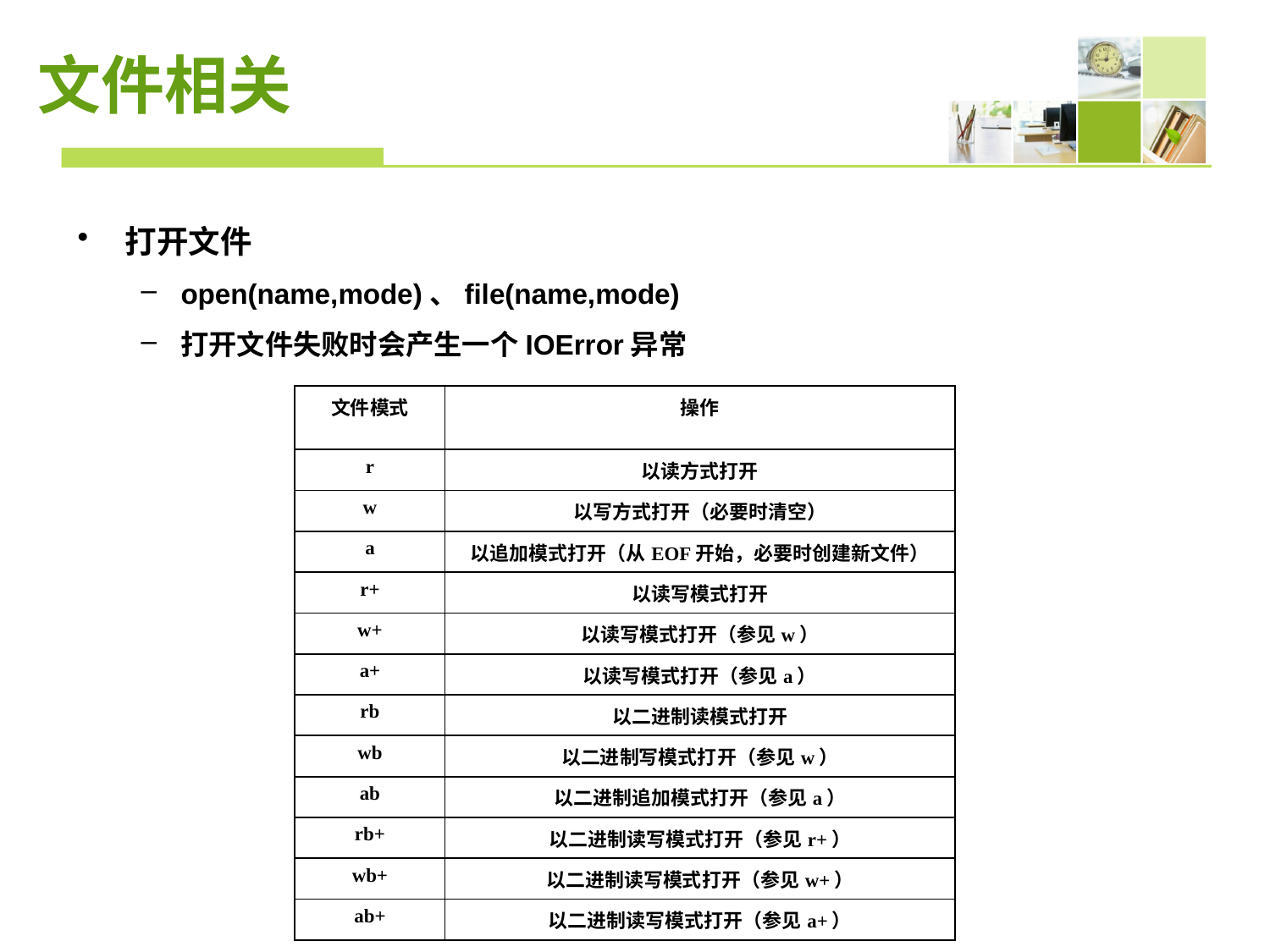

# 文件相关
打开文件
open(name,mode)、file(name,mode)
打开文件失败时会产生一个IOError异常

| 文件模式 | 操作 |
| --- | --- |
| r | 以读方式打开 |
| w | 以写方式打开（必要时清空） |
| a | 以追加模式打开（从EOF开始，必要时创建新文件） |
| r+ | 以读写模式打开 |
| w+ | 以读写模式打开（参见w） |
| a+ | 以读写模式打开（参见a） |
| rb | 以二进制读模式打开 |
| wb | 以二进制写模式打开（参见w） |
| ab | 以二进制追加模式打开（参见a） |
| rb+ | 以二进制读写模式打开（参见r+） |
| wb+ | 以二进制读写模式打开（参见w+） |
| ab+ | 以二进制读写模式打开（参见a+） |